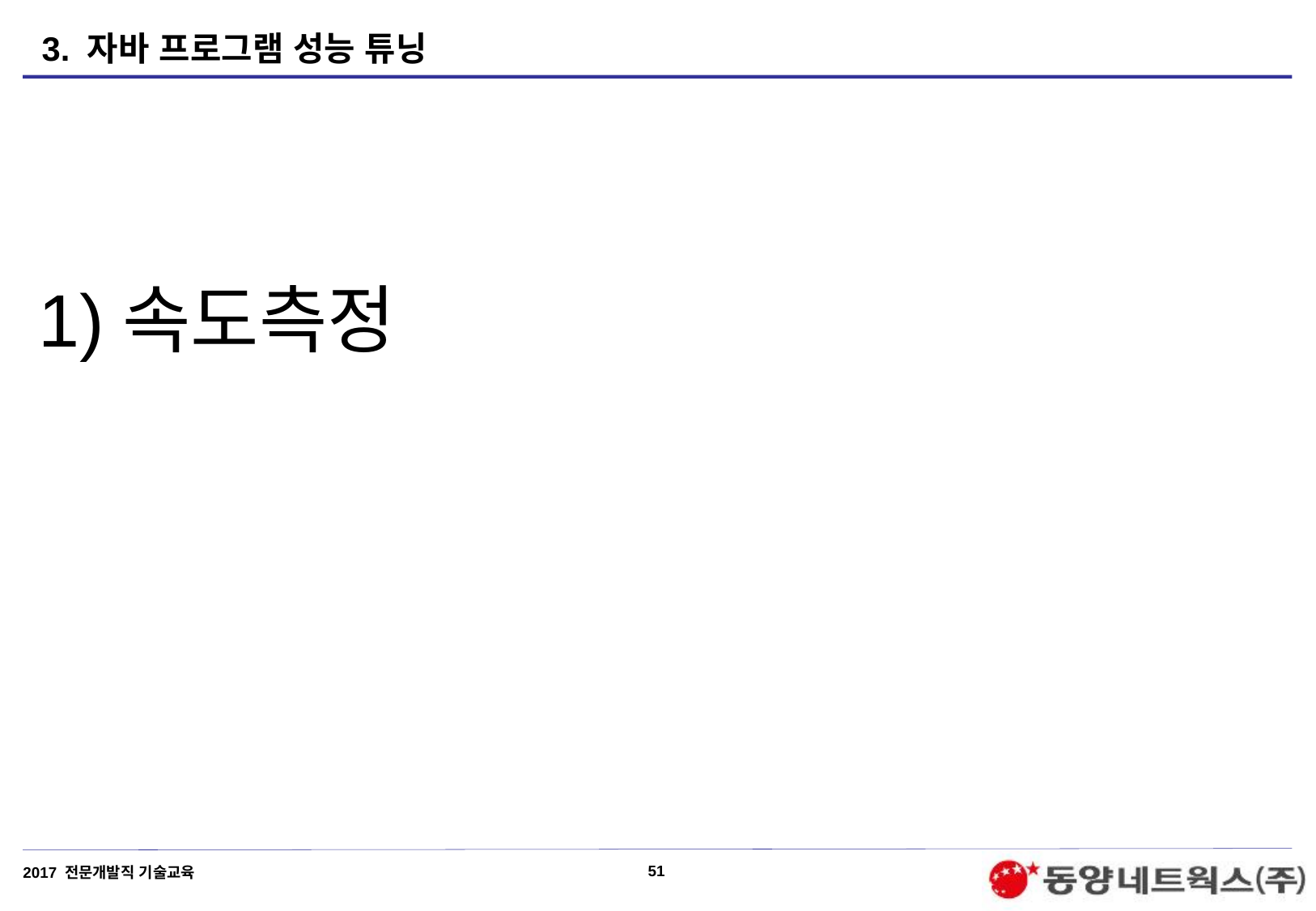

# 3. 자바 프로그램 성능 튜닝

1)속도측정